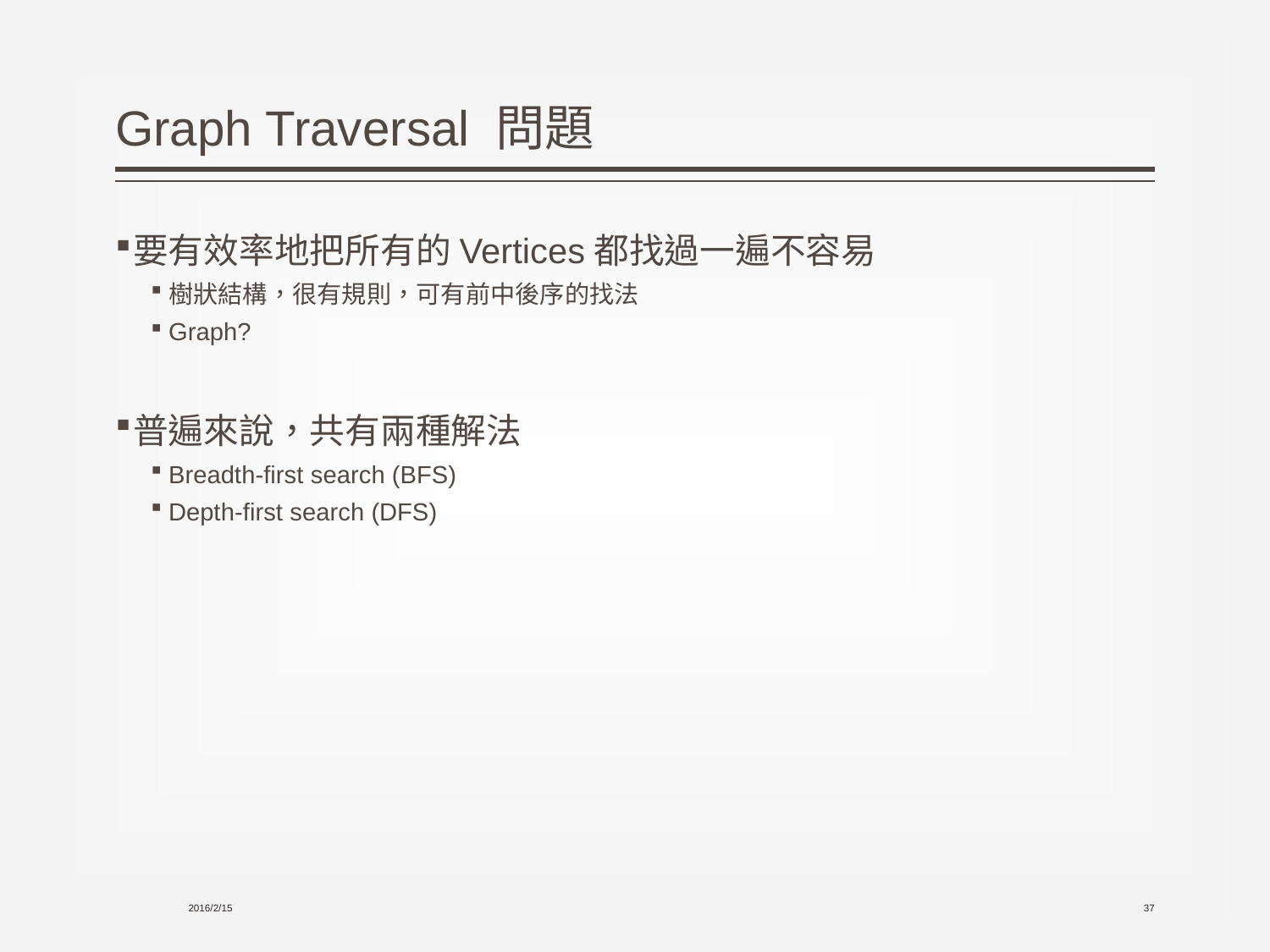

# Graph Traversal 問題
要有效率地把所有的Vertices都找過一遍不容易
樹狀結構，很有規則，可有前中後序的找法
Graph?

普遍來說，共有兩種解法
Breadth-first search (BFS)
Depth-first search (DFS)
2016/2/15
37